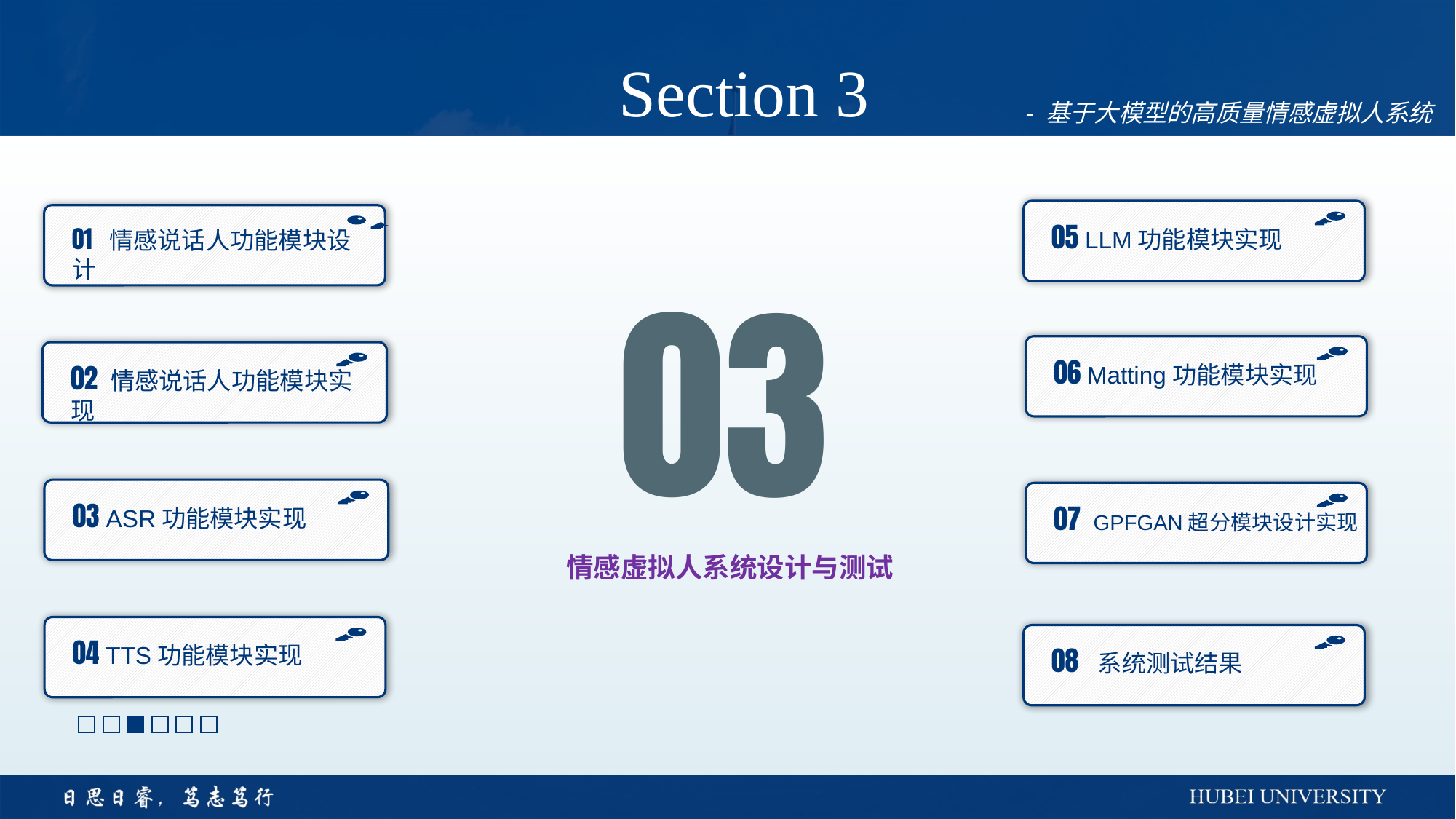

Section 3
- 基于大模型的高质量情感虚拟人系统

05 LLM功能模块实现

01  情感说话人功能模块设计
03

06 Matting功能模块实现

02 情感说话人功能模块实现

03 ASR功能模块实现

07  GPFGAN超分模块设计实现
# 情感虚拟人系统设计与测试

04 TTS功能模块实现

08  系统测试结果